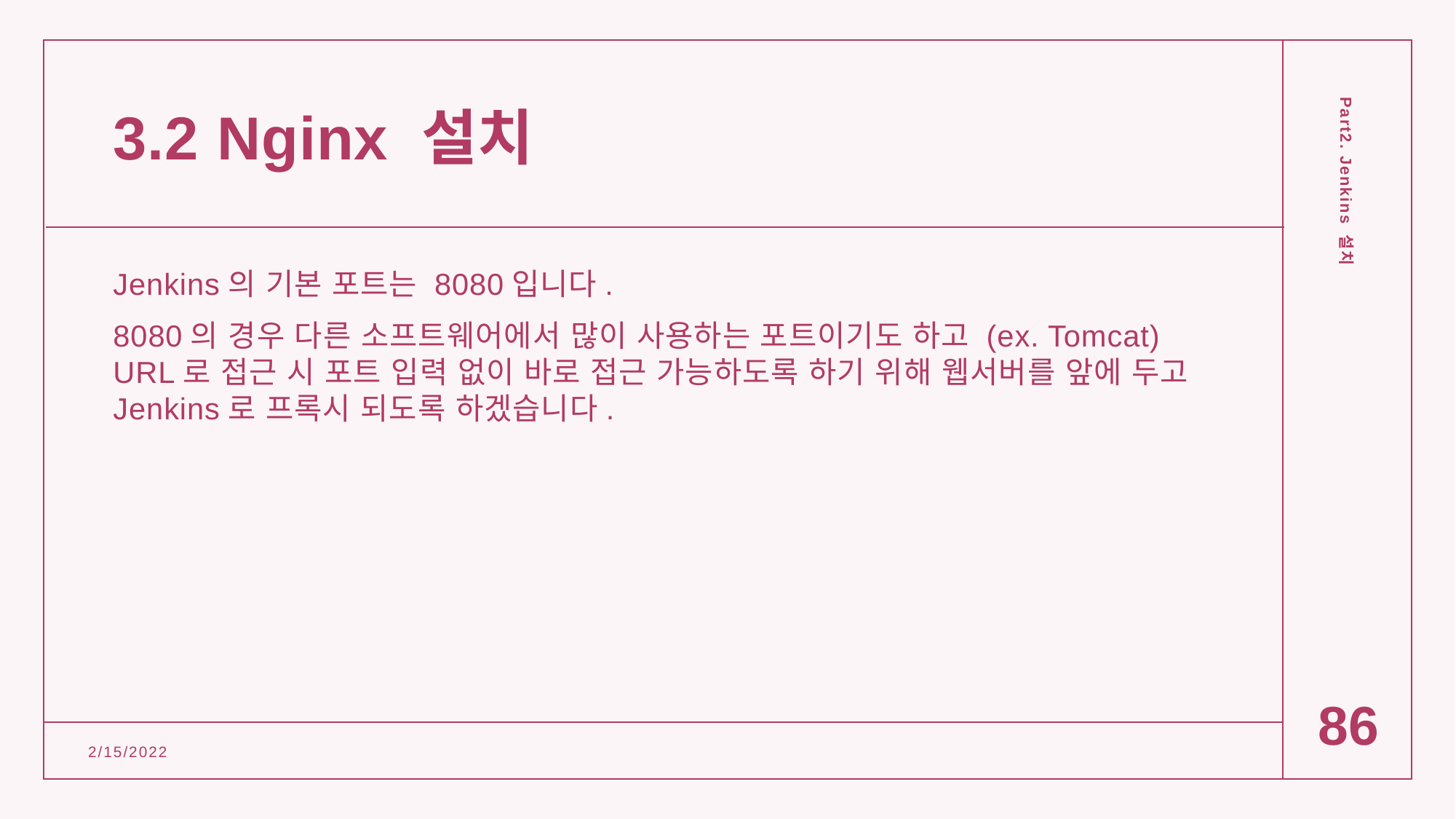

# 3.2 Nginx 설치
Jenkins의 기본 포트는 8080입니다.
8080의 경우 다른 소프트웨어에서 많이 사용하는 포트이기도 하고 (ex. Tomcat) URL로 접근 시 포트 입력 없이 바로 접근 가능하도록 하기 위해 웹서버를 앞에 두고 Jenkins로 프록시 되도록 하겠습니다.
Part2. Jenkins 설치
86
2/15/2022